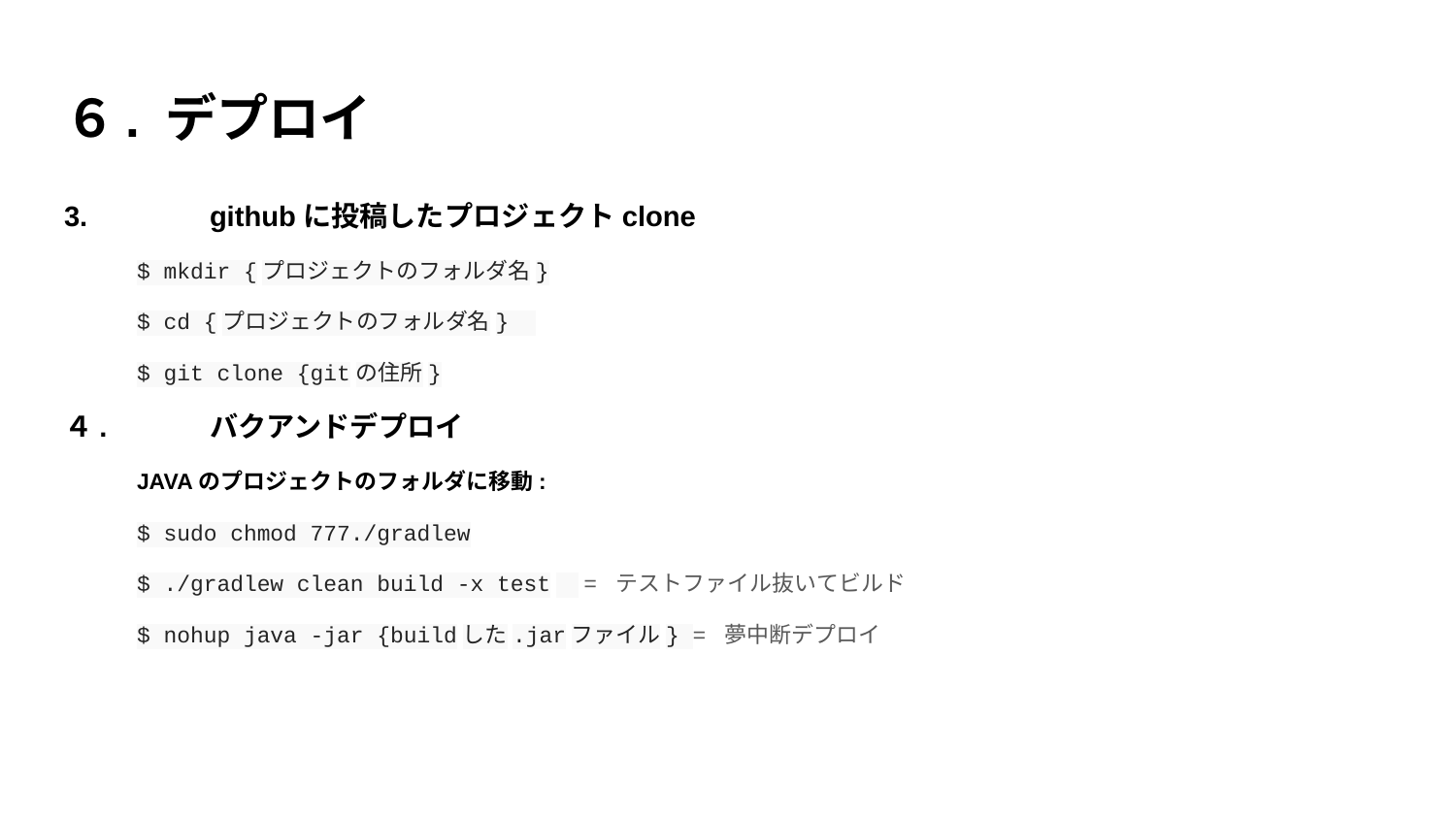

# ６. デプロイ
3.	githubに投稿したプロジェクトclone
$ mkdir {プロジェクトのフォルダ名}
$ cd {プロジェクトのフォルダ名}
$ git clone {gitの住所}
４.	バクアンドデプロイ
JAVAのプロジェクトのフォルダに移動:
$ sudo chmod 777./gradlew
$ ./gradlew clean build -x test　= テストファイル抜いてビルド
$ nohup java -jar {buildした.jarファイル} = 夢中断デプロイ